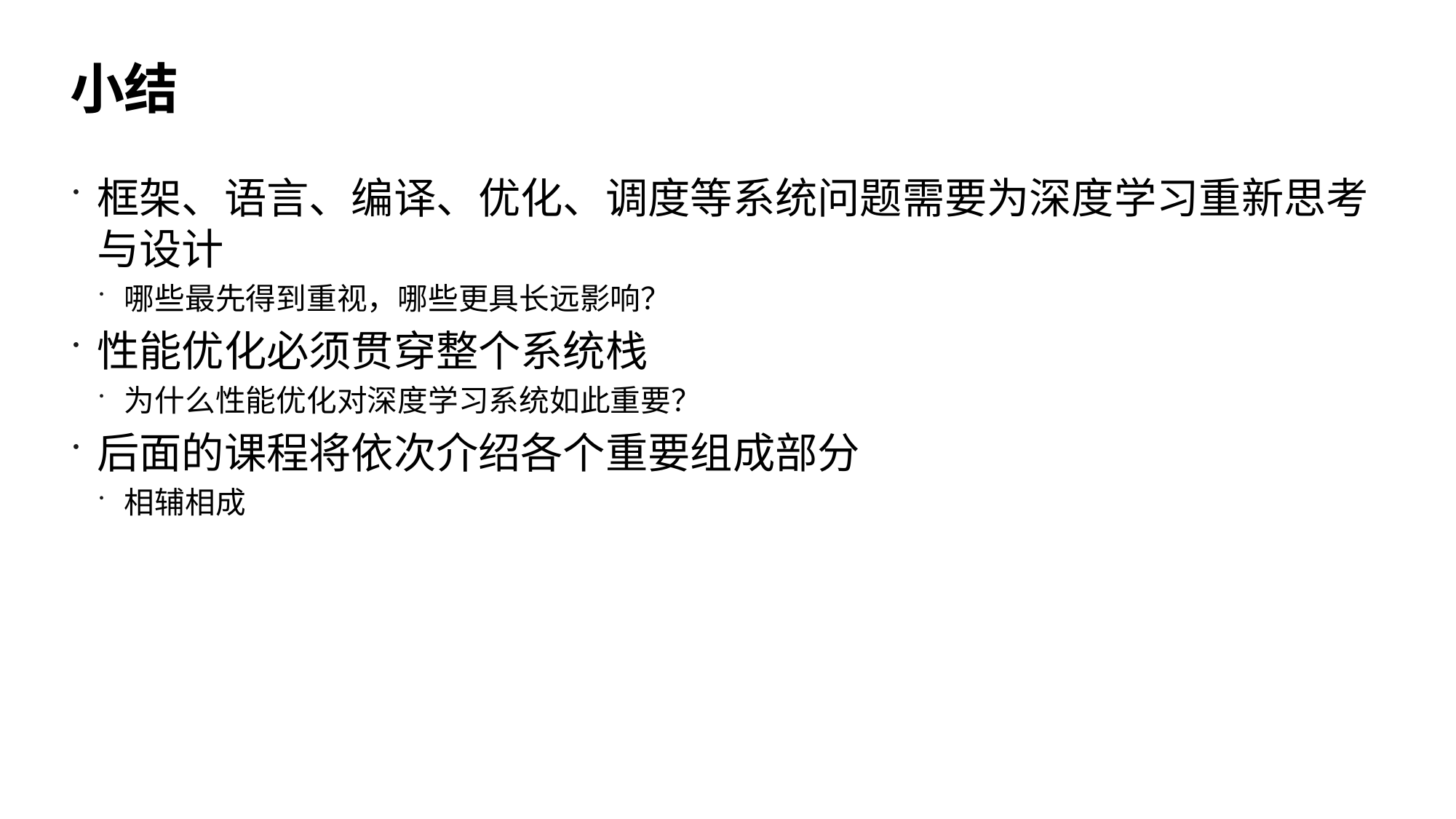

57
# 小结
框架、语言、编译、优化、调度等系统问题需要为深度学习重新思考与设计
哪些最先得到重视，哪些更具长远影响？
性能优化必须贯穿整个系统栈
为什么性能优化对深度学习系统如此重要？
后面的课程将依次介绍各个重要组成部分
相辅相成